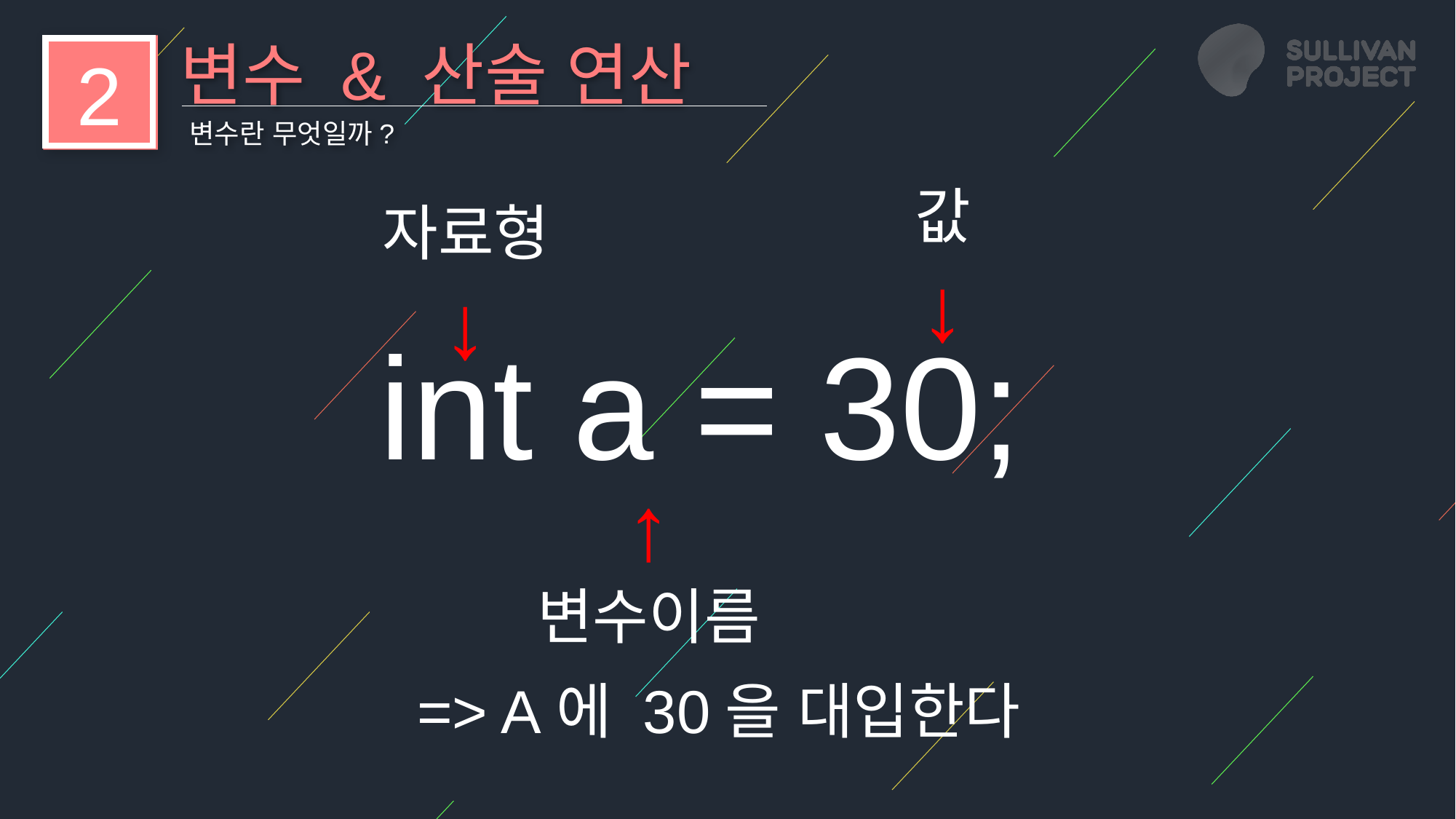

변수 & 산술 연산

2
변수란 무엇일까?
값
↓
자료형
↓
int a = 30;
↑
변수이름

=> A에 30을 대입한다